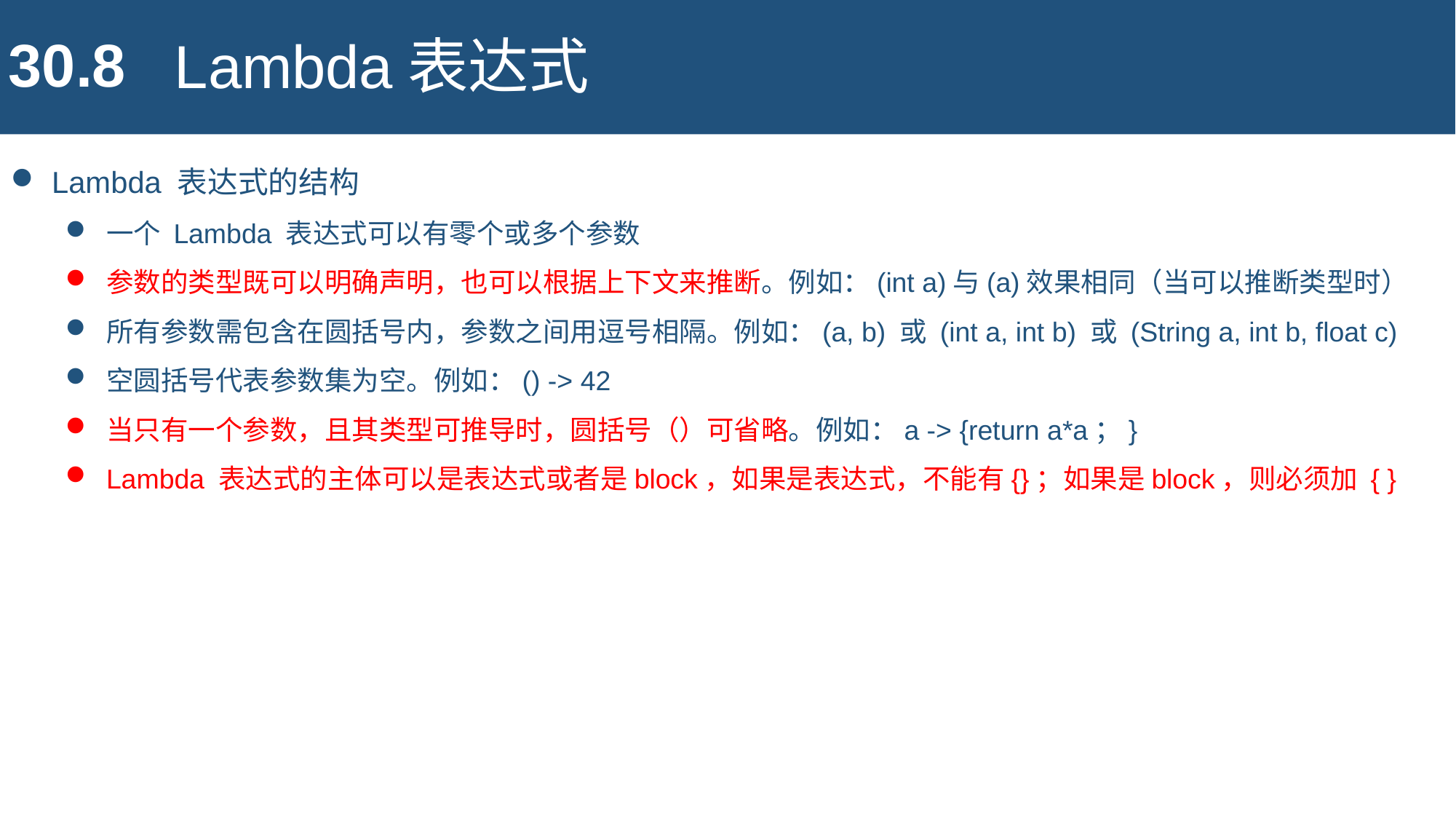

30.8
Lambda表达式
Lambda 表达式的结构
一个 Lambda 表达式可以有零个或多个参数
参数的类型既可以明确声明，也可以根据上下文来推断。例如：(int a)与(a)效果相同（当可以推断类型时）
所有参数需包含在圆括号内，参数之间用逗号相隔。例如：(a, b) 或 (int a, int b) 或 (String a, int b, float c)
空圆括号代表参数集为空。例如：() -> 42
当只有一个参数，且其类型可推导时，圆括号（）可省略。例如：a -> {return a*a；}
Lambda 表达式的主体可以是表达式或者是block，如果是表达式，不能有{}；如果是block，则必须加 { }